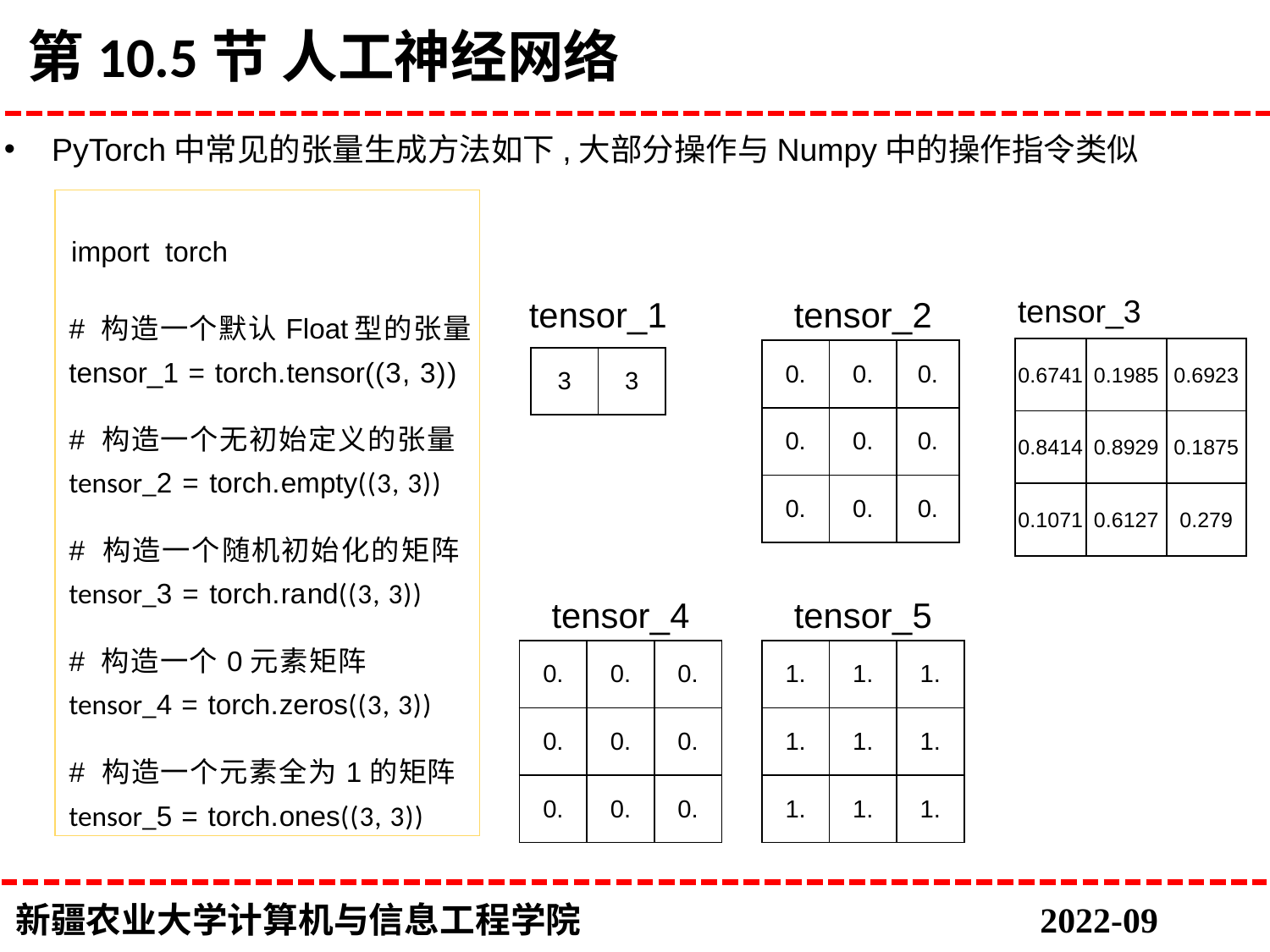

# 第10.5节 人工神经网络
PyTorch中常见的张量生成方法如下,大部分操作与Numpy中的操作指令类似
| import torch # 构造一个默认Float型的张量 tensor\_1 = torch.tensor((3, 3)) # 构造一个无初始定义的张量 tensor\_2 = torch.empty((3, 3)) # 构造一个随机初始化的矩阵 tensor\_3 = torch.rand((3, 3)) # 构造一个0元素矩阵 tensor\_4 = torch.zeros((3, 3)) # 构造一个元素全为1的矩阵 tensor\_5 = torch.ones((3, 3)) |
| --- |
tensor_3
tensor_2
tensor_1
| 0.6741 | 0.1985 | 0.6923 |
| --- | --- | --- |
| 0.8414 | 0.8929 | 0.1875 |
| 0.1071 | 0.6127 | 0.279 |
| 0. | 0. | 0. |
| --- | --- | --- |
| 0. | 0. | 0. |
| 0. | 0. | 0. |
| 3 | 3 |
| --- | --- |
tensor_4
tensor_5
| 0. | 0. | 0. |
| --- | --- | --- |
| 0. | 0. | 0. |
| 0. | 0. | 0. |
| 1. | 1. | 1. |
| --- | --- | --- |
| 1. | 1. | 1. |
| 1. | 1. | 1. |